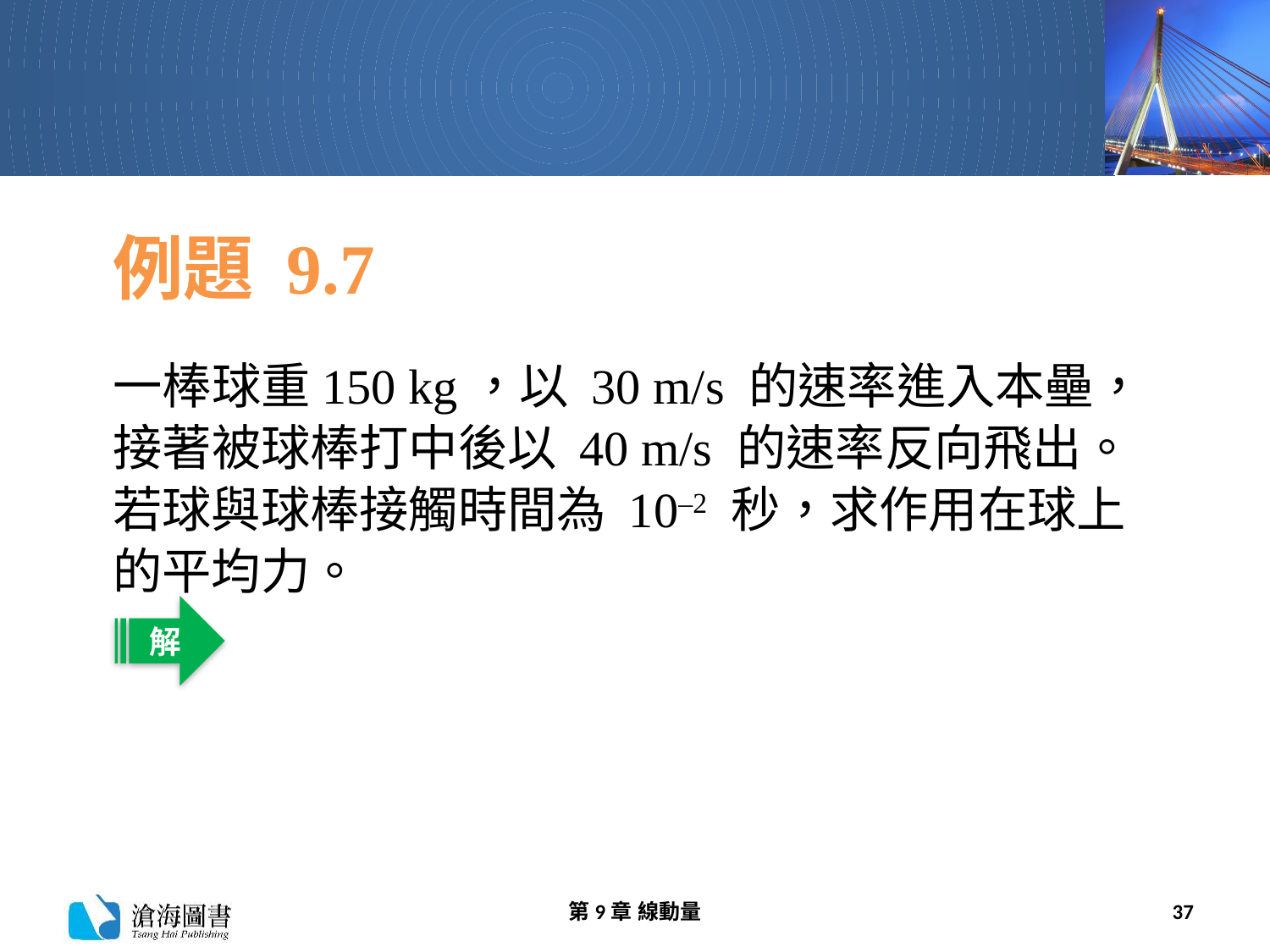

# 例題 9.7
一棒球重150 kg，以 30 m/s 的速率進入本壘，接著被球棒打中後以 40 m/s 的速率反向飛出。若球與球棒接觸時間為 10–2 秒，求作用在球上的平均力。

解
第9章 線動量
37